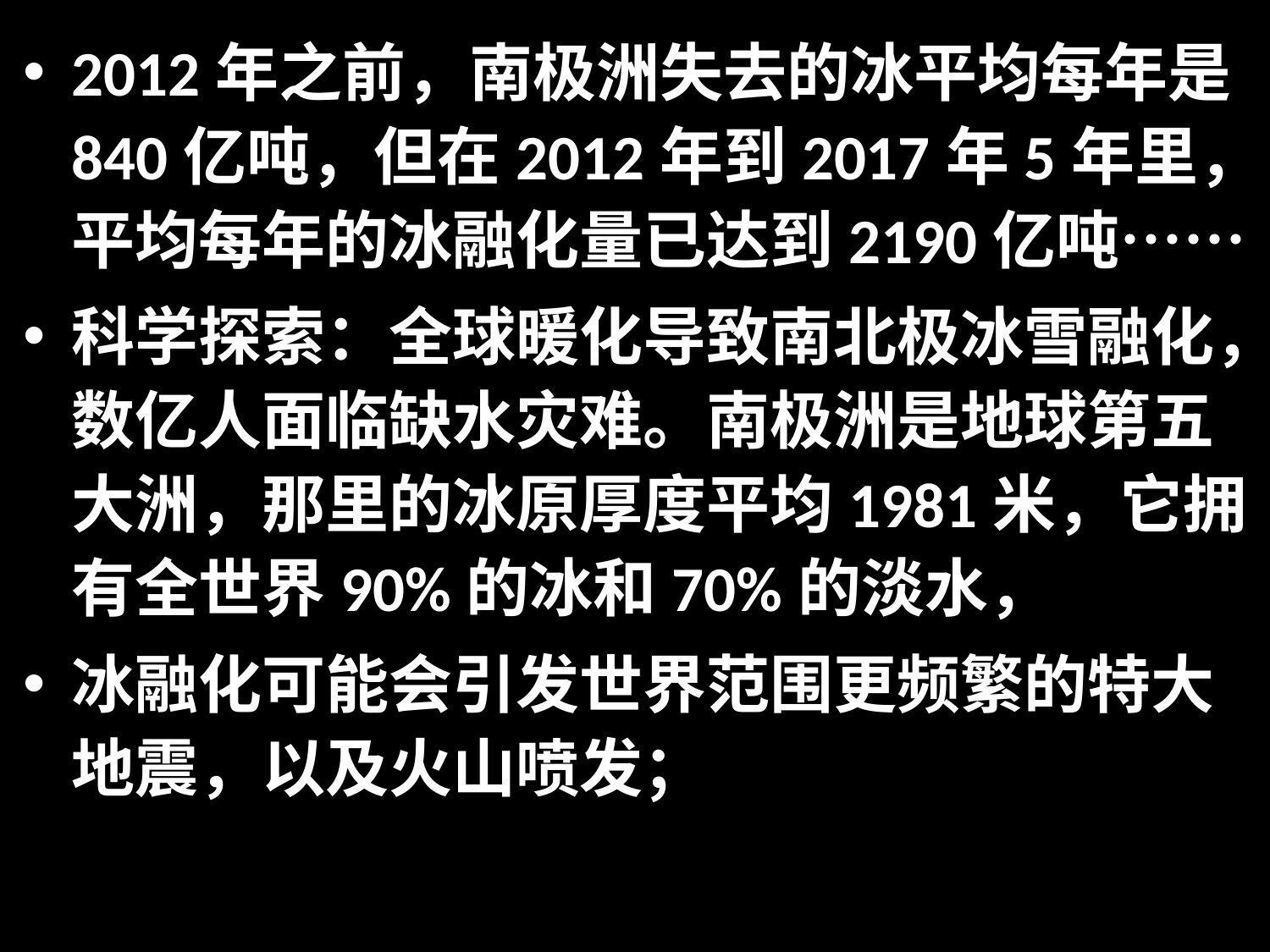

2012年之前，南极洲失去的冰平均每年是840亿吨，但在2012年到2017年5年里，平均每年的冰融化量已达到2190亿吨……
科学探索：全球暖化导致南北极冰雪融化，数亿人面临缺水灾难。南极洲是地球第五大洲，那里的冰原厚度平均1981米，它拥有全世界90%的冰和70%的淡水，
冰融化可能会引发世界范围更频繁的特大地震，以及火山喷发；